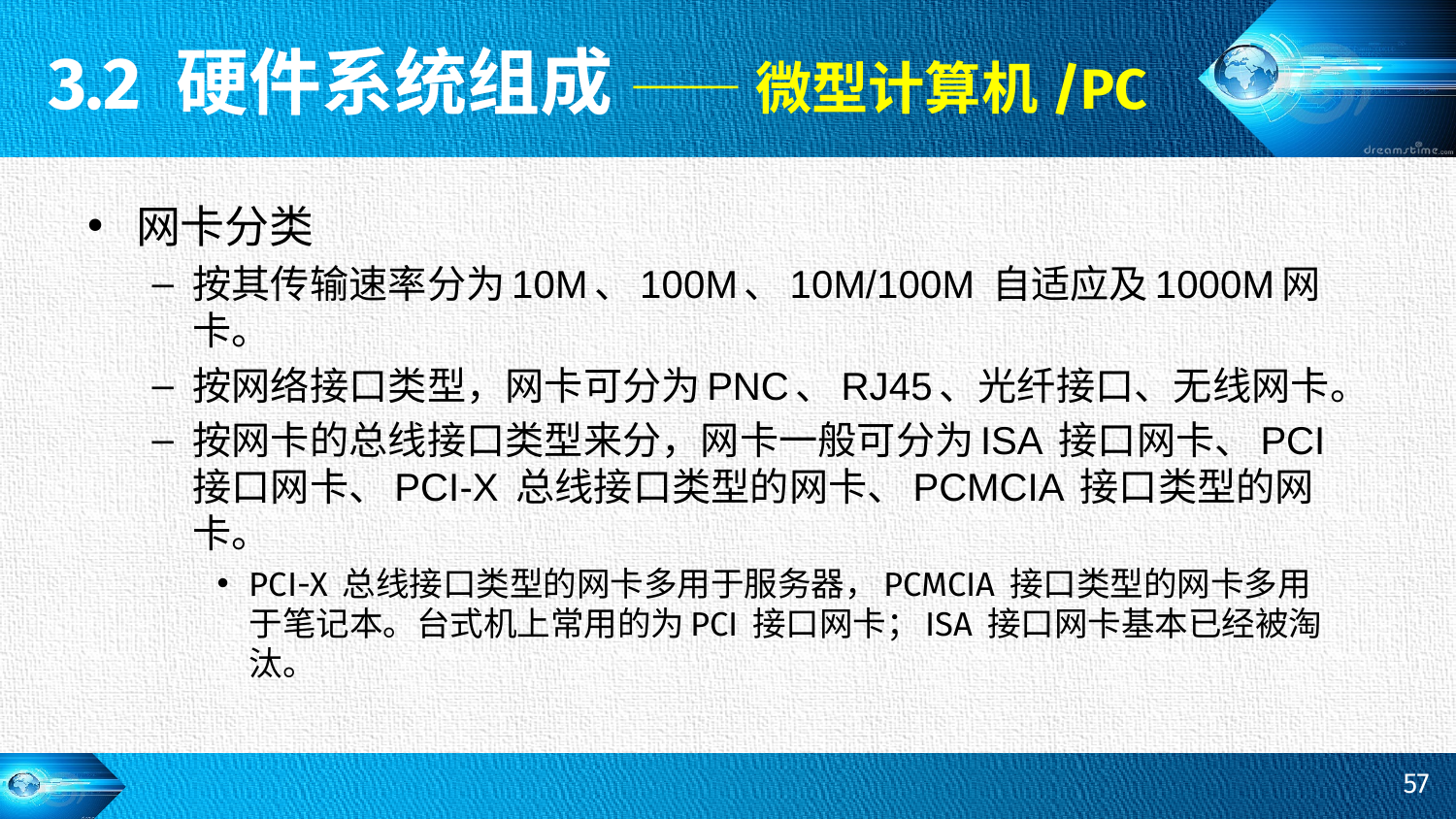

3.2 硬件系统组成 —— 微型计算机/PC
网卡分类
按其传输速率分为10M、100M、10M/100M 自适应及1000M网卡。
按网络接口类型，网卡可分为PNC、RJ45、光纤接口、无线网卡。
按网卡的总线接口类型来分，网卡一般可分为ISA 接口网卡、PCI 接口网卡、PCI-X 总线接口类型的网卡、PCMCIA 接口类型的网卡。
PCI-X 总线接口类型的网卡多用于服务器，PCMCIA 接口类型的网卡多用于笔记本。台式机上常用的为PCI 接口网卡；ISA 接口网卡基本已经被淘汰。
57